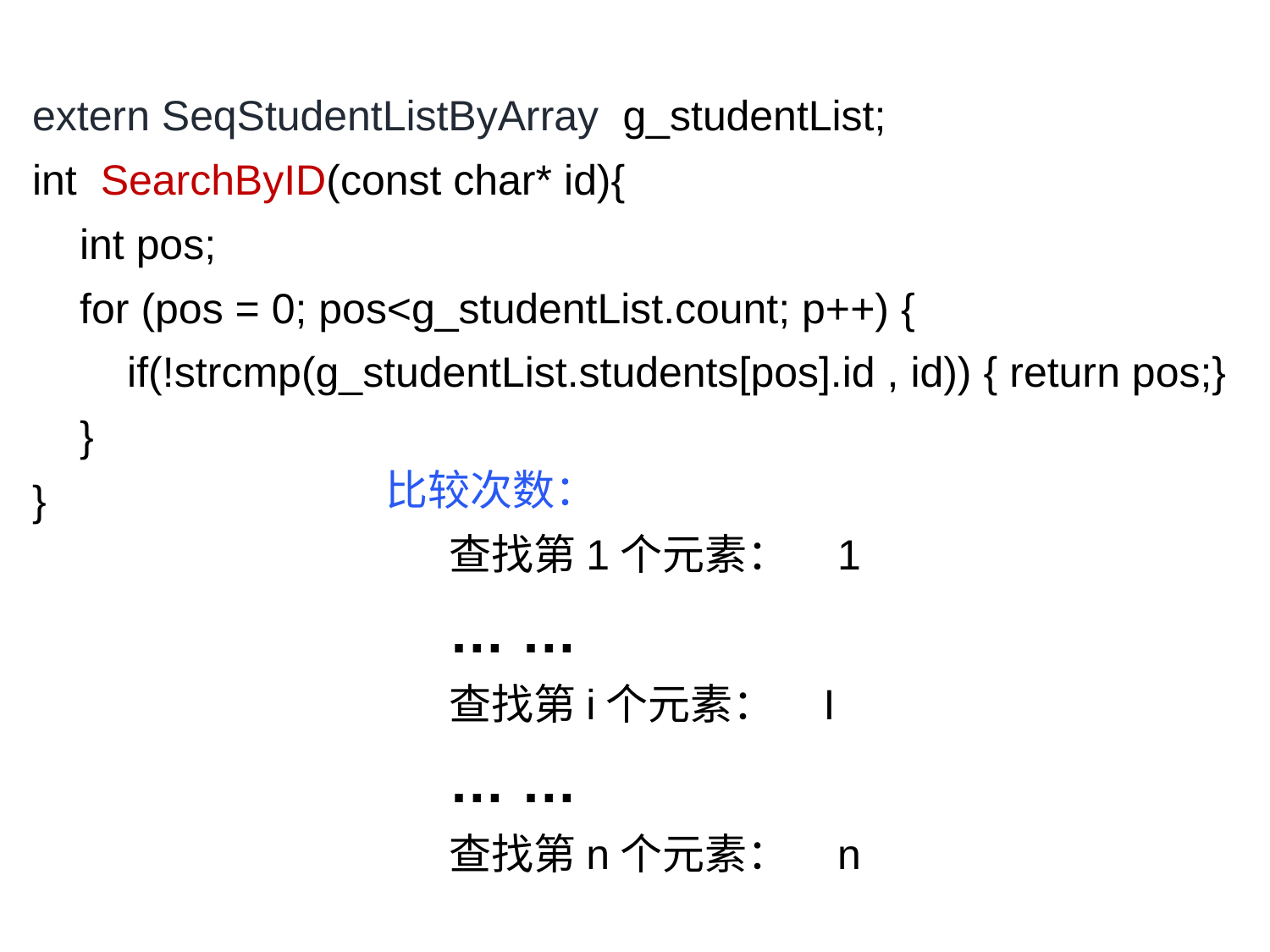

extern SeqStudentListByArray  g_studentList;
int  SearchByID(const char* id){
    int pos;
    for (pos = 0; pos<g_studentList.count; p++) {
        if(!strcmp(g_studentList.students[pos].id , id)) { return pos;}
    }
}
比较次数：
查找第1个元素：    1
… …
查找第i个元素：    I
… …
查找第n个元素：    n